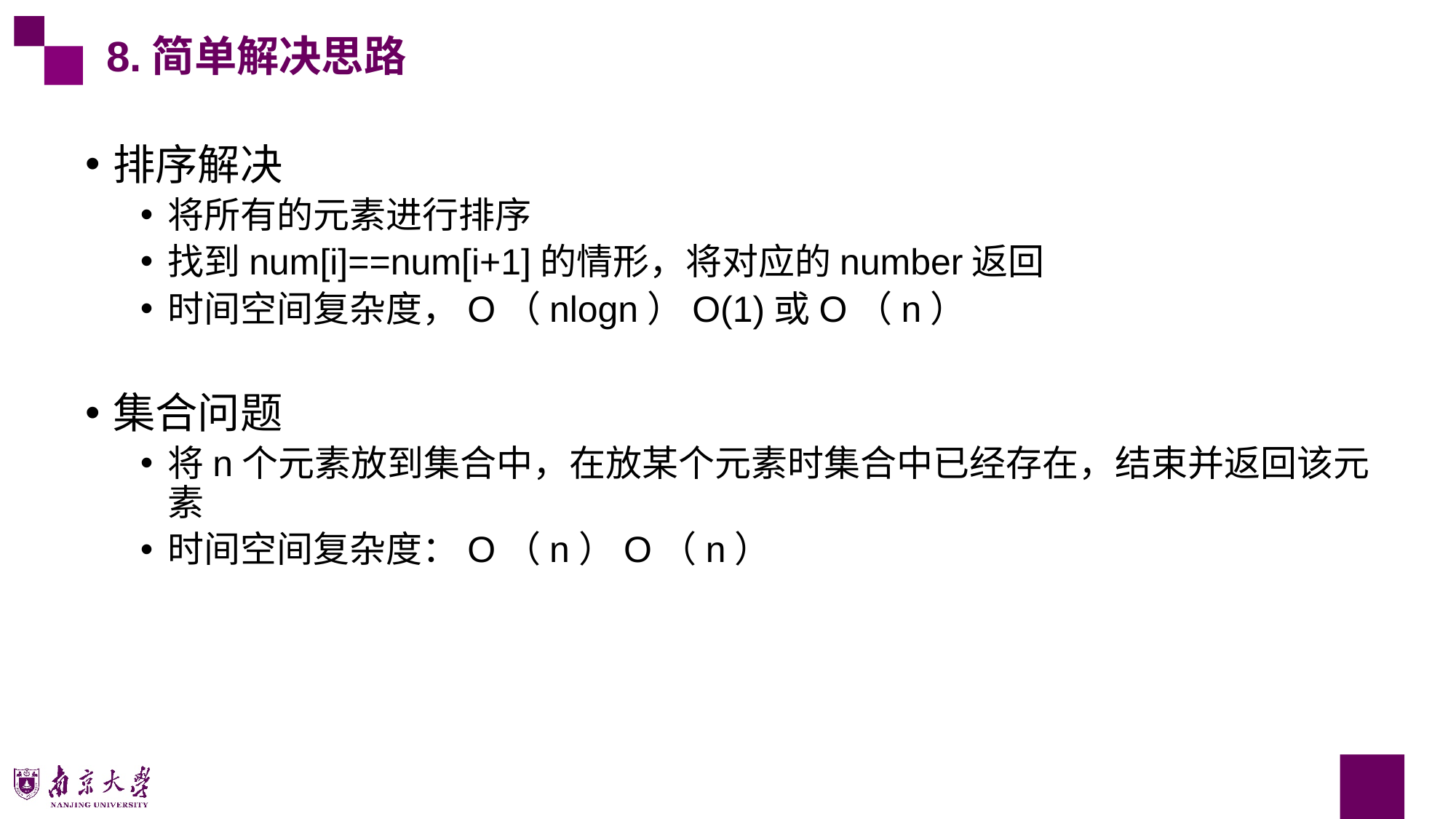

8.简单解决思路
排序解决
将所有的元素进行排序
找到num[i]==num[i+1]的情形，将对应的number返回
时间空间复杂度，O（nlogn）O(1)或O（n）

集合问题
将n个元素放到集合中，在放某个元素时集合中已经存在，结束并返回该元素
时间空间复杂度：O（n）O（n）

45